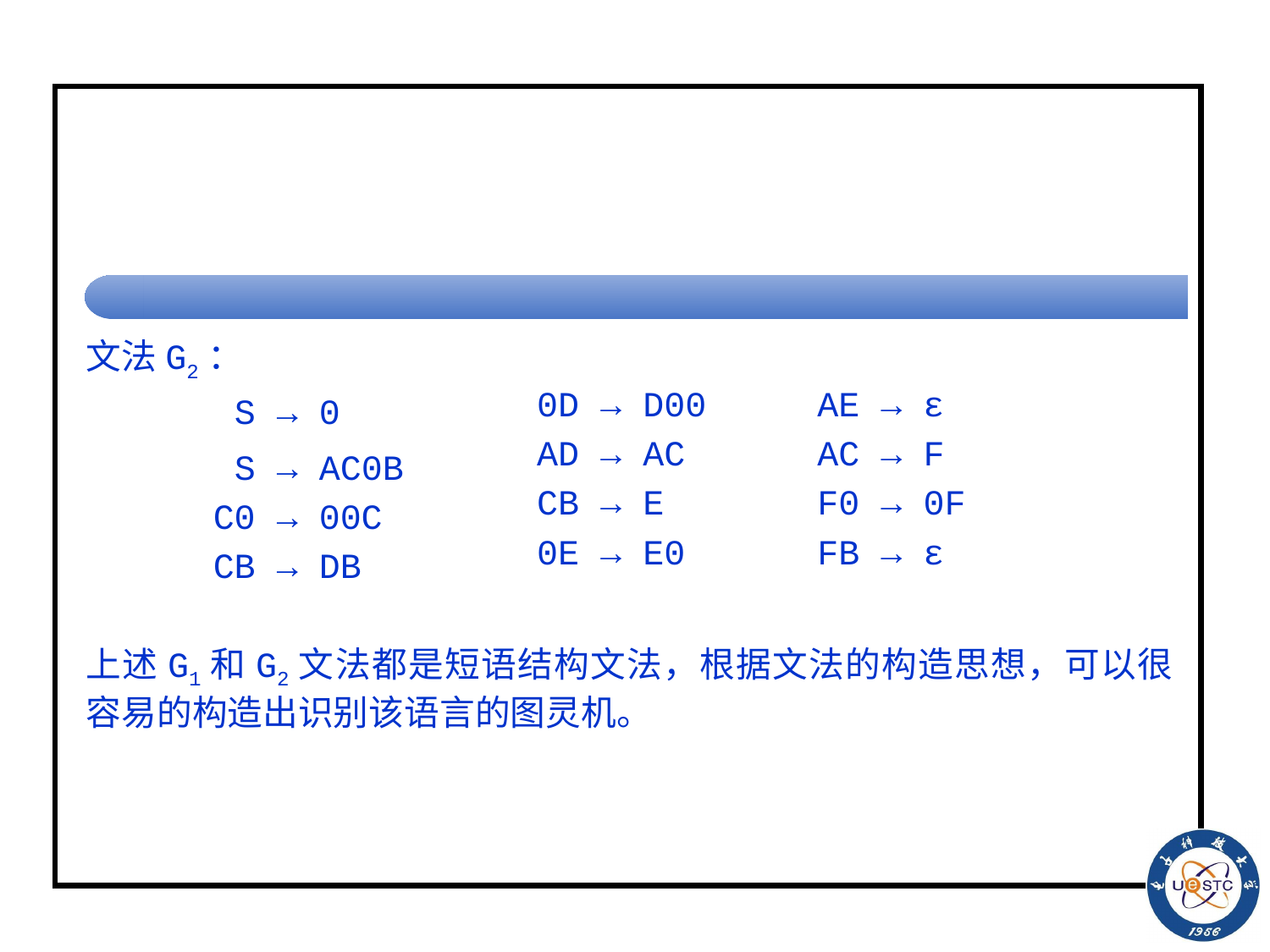

#
文法G2：
	 S → 0
	 S → AC0B
	C0 → 00C
	CB → DB

上述G1和G2文法都是短语结构文法，根据文法的构造思想，可以很容易的构造出识别该语言的图灵机。

0D → D00
AD → AC
CB → E
0E → E0

AE → ε
AC → F
F0 → 0F
FB → ε